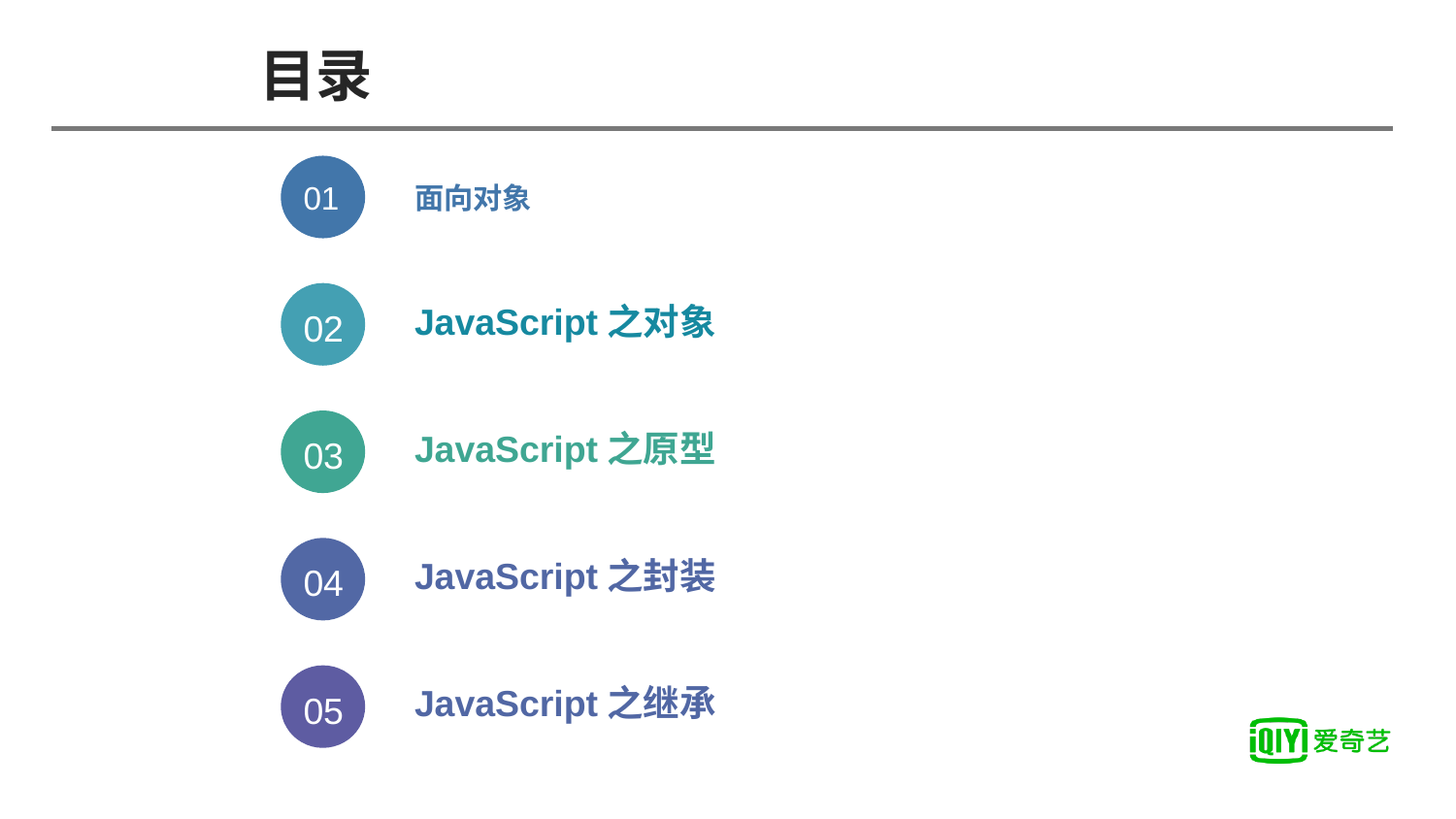

# 目录

01
面向对象
JavaScript之对象
JavaScript之原型
JavaScript之封装
JavaScript之继承

02

03

04

05